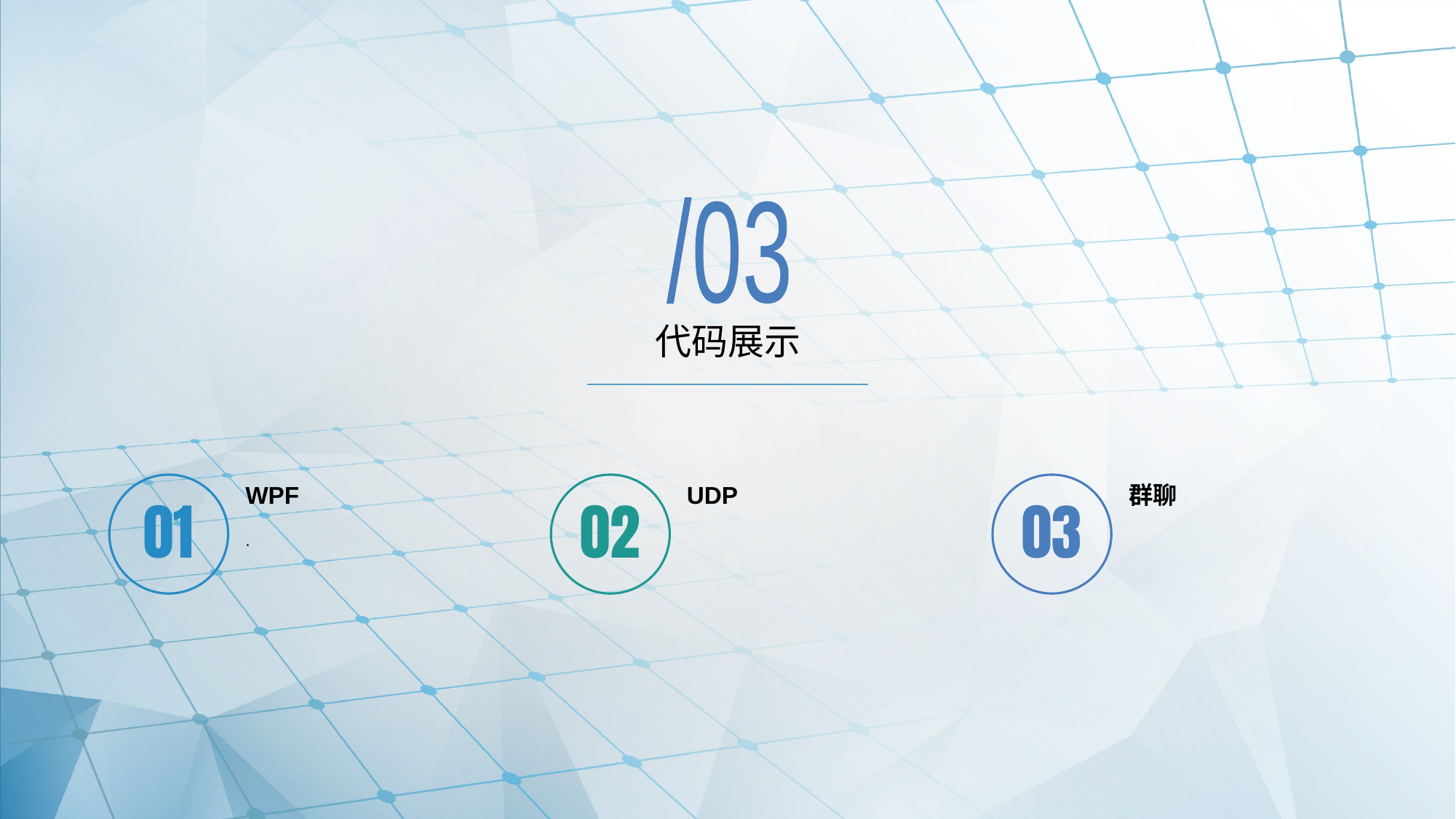

/03
# 代码展示
01
WPF
02
UDP
03
群聊
.